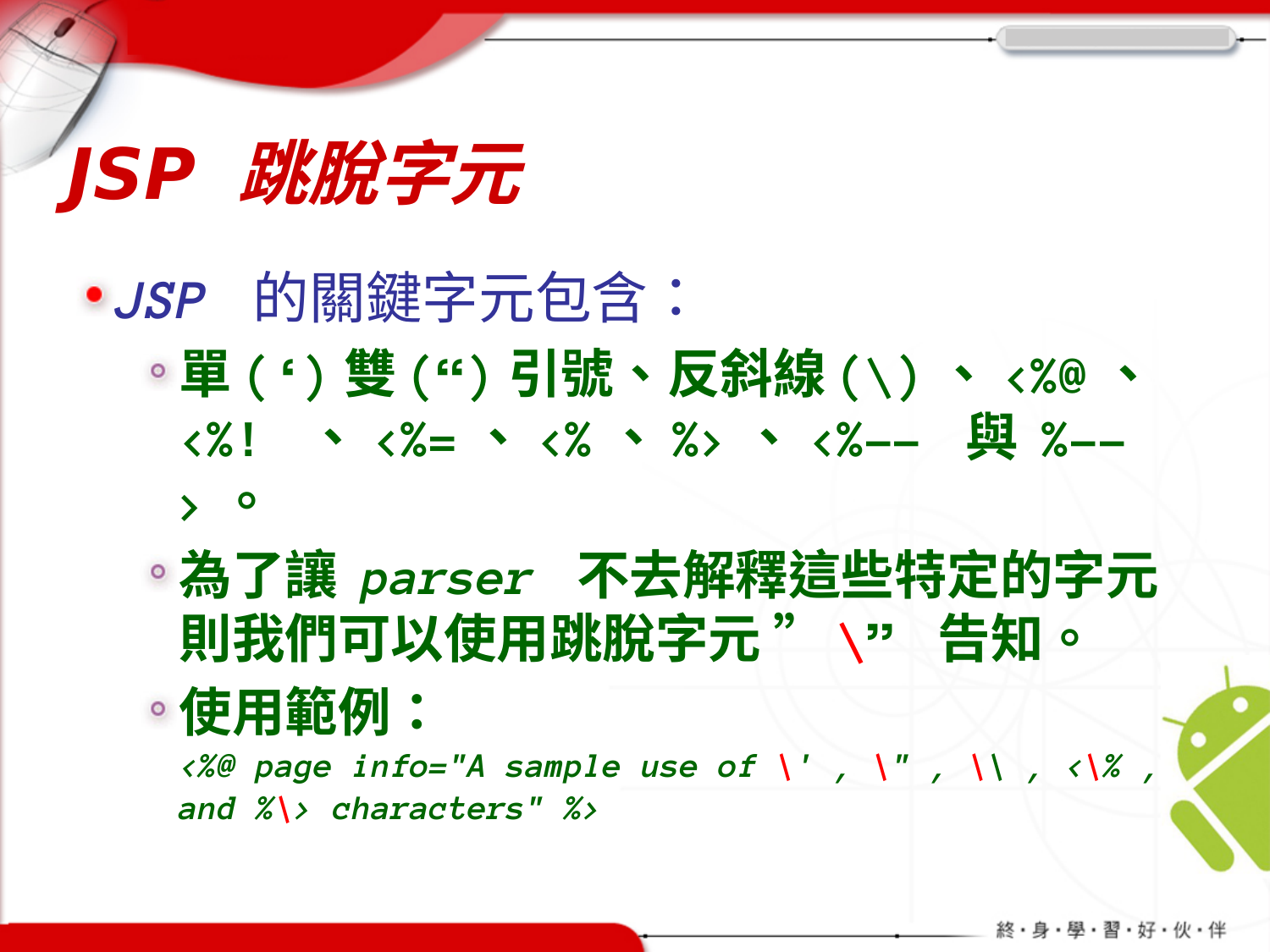

# JSP 跳脫字元
JSP 的關鍵字元包含：
單(‘)雙(“)引號、反斜線(\)、<%@、<%! 、<%=、<%、%>、<%-- 與 %-->。
為了讓 parser 不去解釋這些特定的字元則我們可以使用跳脫字元 ”\” 告知。
使用範例：
<%@ page info="A sample use of \' , \" , \\ , <\% , and %\> characters" %>